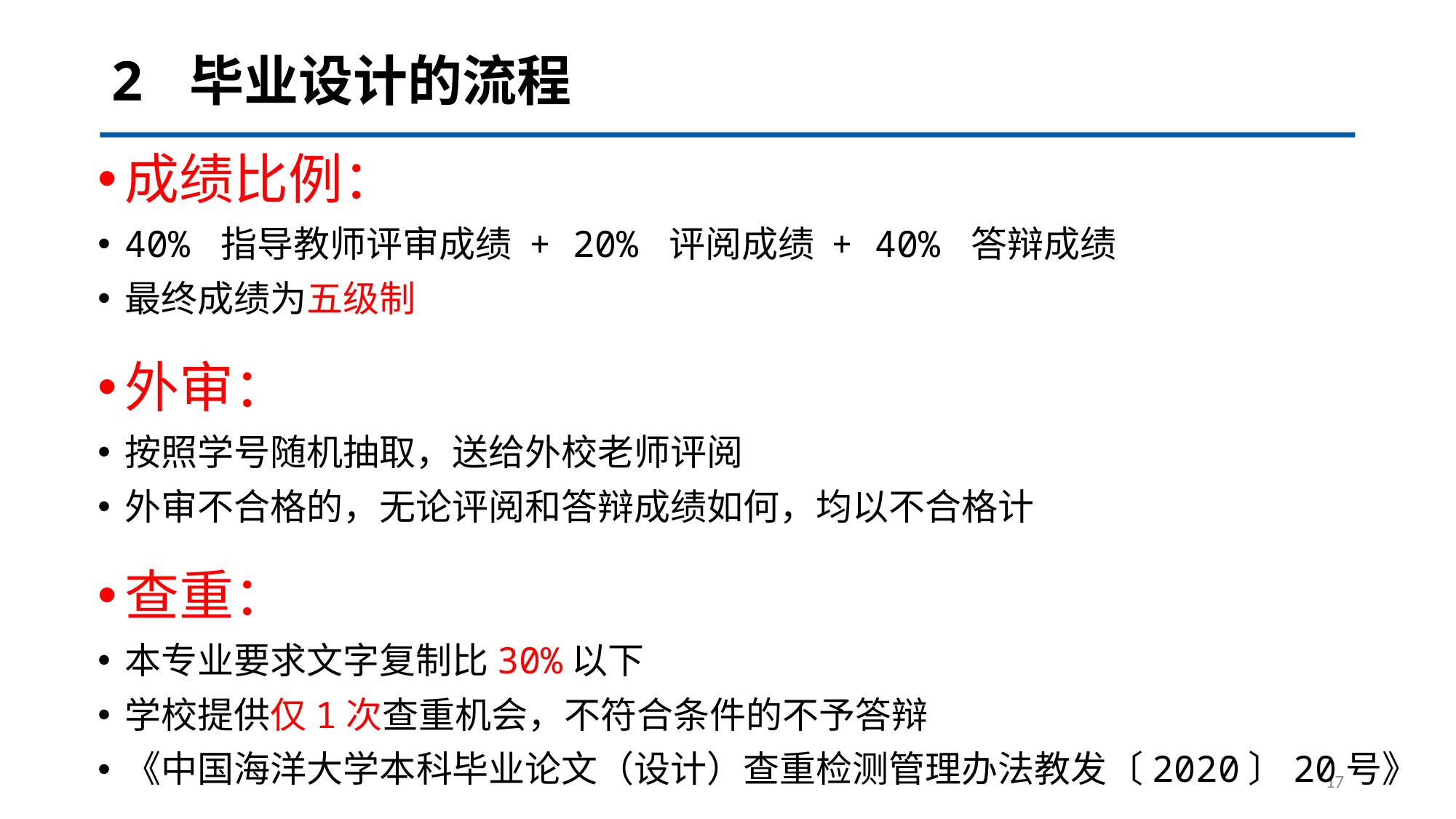

# 2 毕业设计的流程
成绩比例：
40% 指导教师评审成绩 + 20% 评阅成绩 + 40% 答辩成绩
最终成绩为五级制

外审：
按照学号随机抽取，送给外校老师评阅
外审不合格的，无论评阅和答辩成绩如何，均以不合格计

查重：
本专业要求文字复制比30%以下
学校提供仅1次查重机会，不符合条件的不予答辩
《中国海洋大学本科毕业论文（设计）查重检测管理办法教发〔2020〕20号》
17